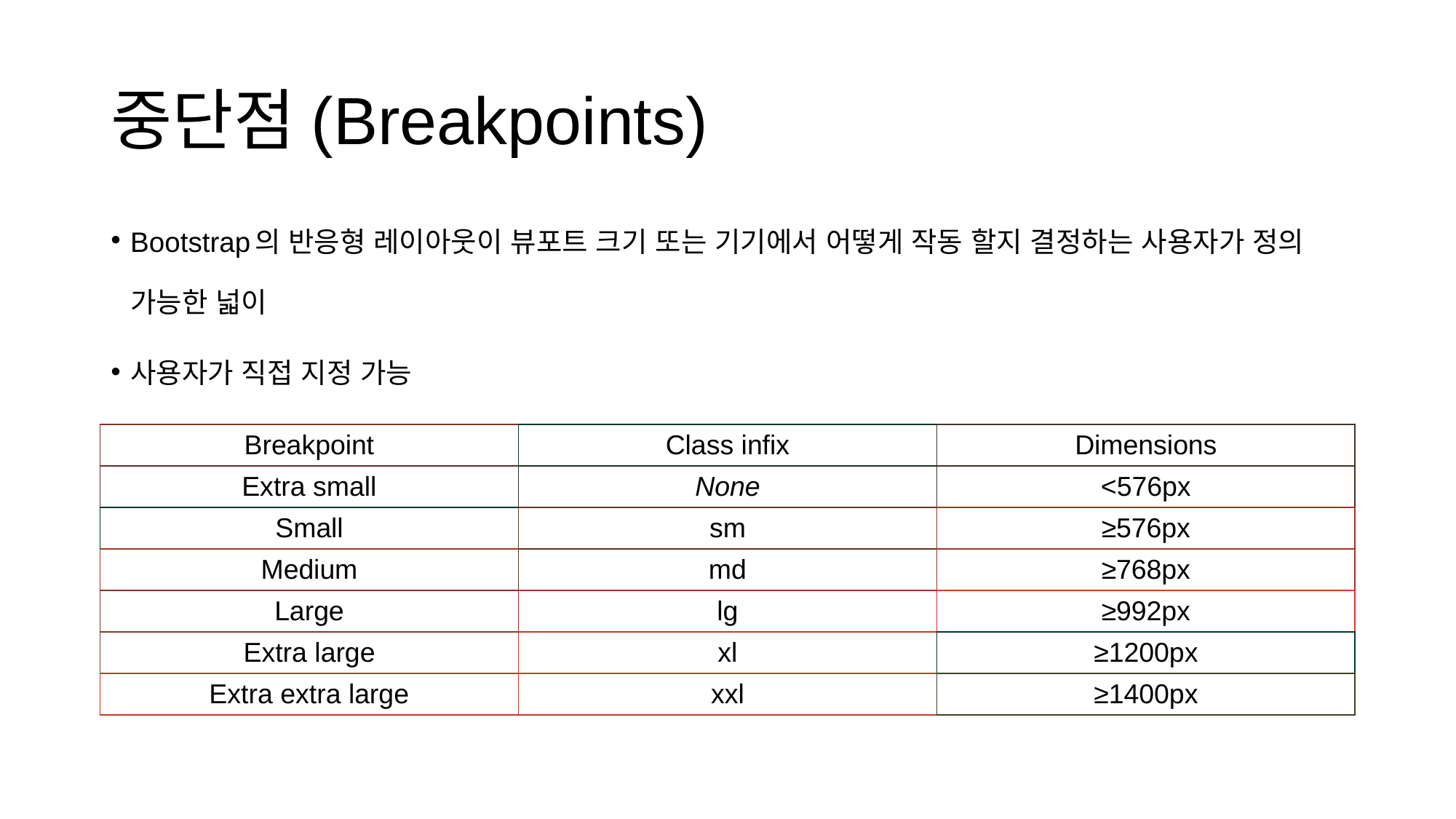

# 중단점(Breakpoints)
Bootstrap의 반응형 레이아웃이 뷰포트 크기 또는 기기에서 어떻게 작동 할지 결정하는 사용자가 정의 가능한 넓이
사용자가 직접 지정 가능
| Breakpoint | Class infix | Dimensions |
| --- | --- | --- |
| Extra small | None | <576px |
| Small | sm | ≥576px |
| Medium | md | ≥768px |
| Large | lg | ≥992px |
| Extra large | xl | ≥1200px |
| Extra extra large | xxl | ≥1400px |